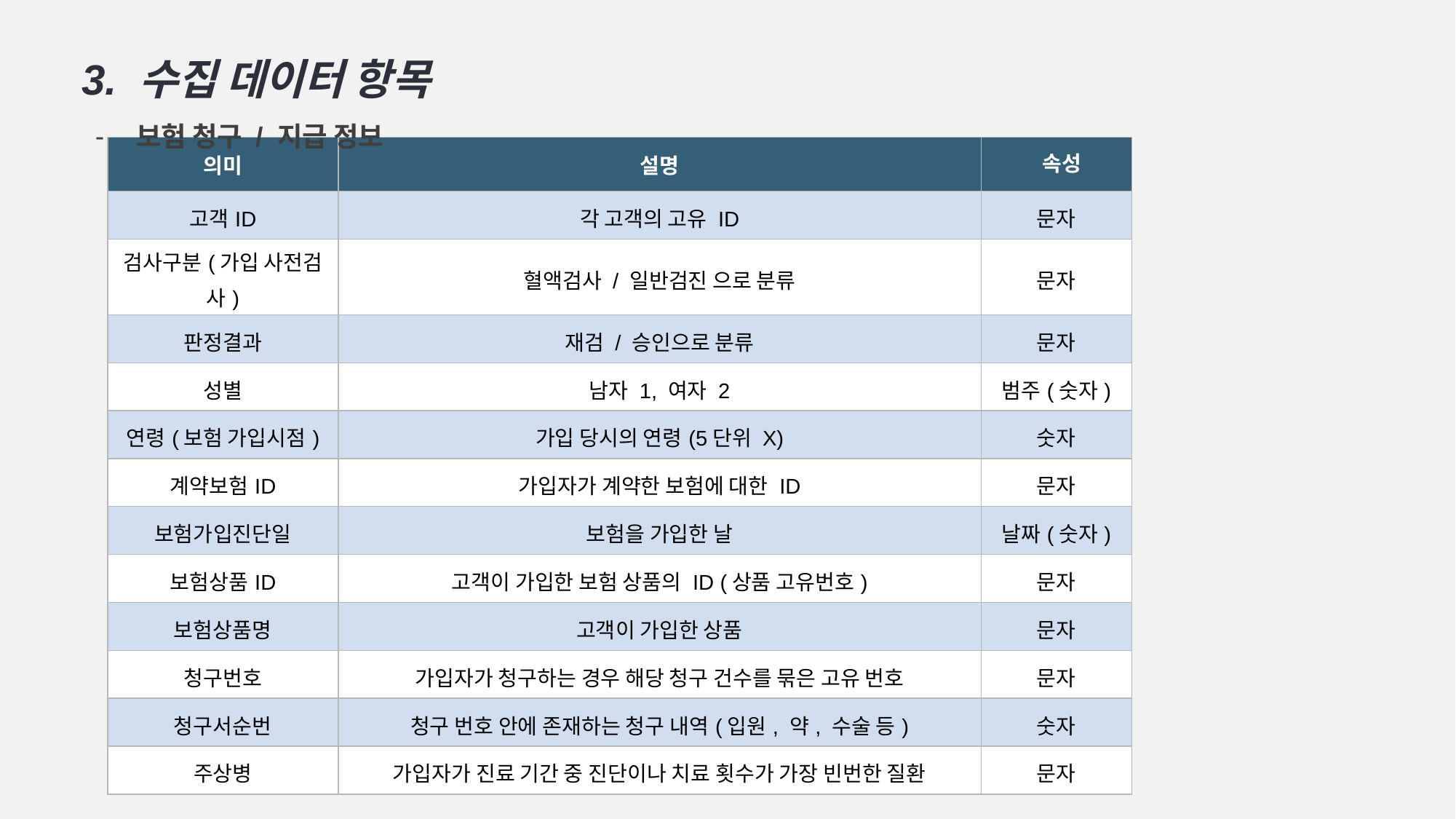

3. 수집 데이터 항목
보험 청구 / 지급 정보

| 의미 | 설명 | 속성 |
| --- | --- | --- |
| 고객ID | 각 고객의 고유 ID | 문자 |
| 검사구분(가입 사전검사) | 혈액검사 / 일반검진 으로 분류 | 문자 |
| 판정결과 | 재검 / 승인으로 분류 | 문자 |
| 성별 | 남자 1, 여자 2 | 범주(숫자) |
| 연령(보험 가입시점) | 가입 당시의 연령(5단위 X) | 숫자 |
| 계약보험ID | 가입자가 계약한 보험에 대한 ID | 문자 |
| 보험가입진단일 | 보험을 가입한 날 | 날짜(숫자) |
| 보험상품ID | 고객이 가입한 보험 상품의 ID (상품 고유번호) | 문자 |
| 보험상품명 | 고객이 가입한 상품 | 문자 |
| 청구번호 | 가입자가 청구하는 경우 해당 청구 건수를 묶은 고유 번호 | 문자 |
| 청구서순번 | 청구 번호 안에 존재하는 청구 내역(입원, 약, 수술 등) | 숫자 |
| 주상병 | 가입자가 진료 기간 중 진단이나 치료 횟수가 가장 빈번한 질환 | 문자 |